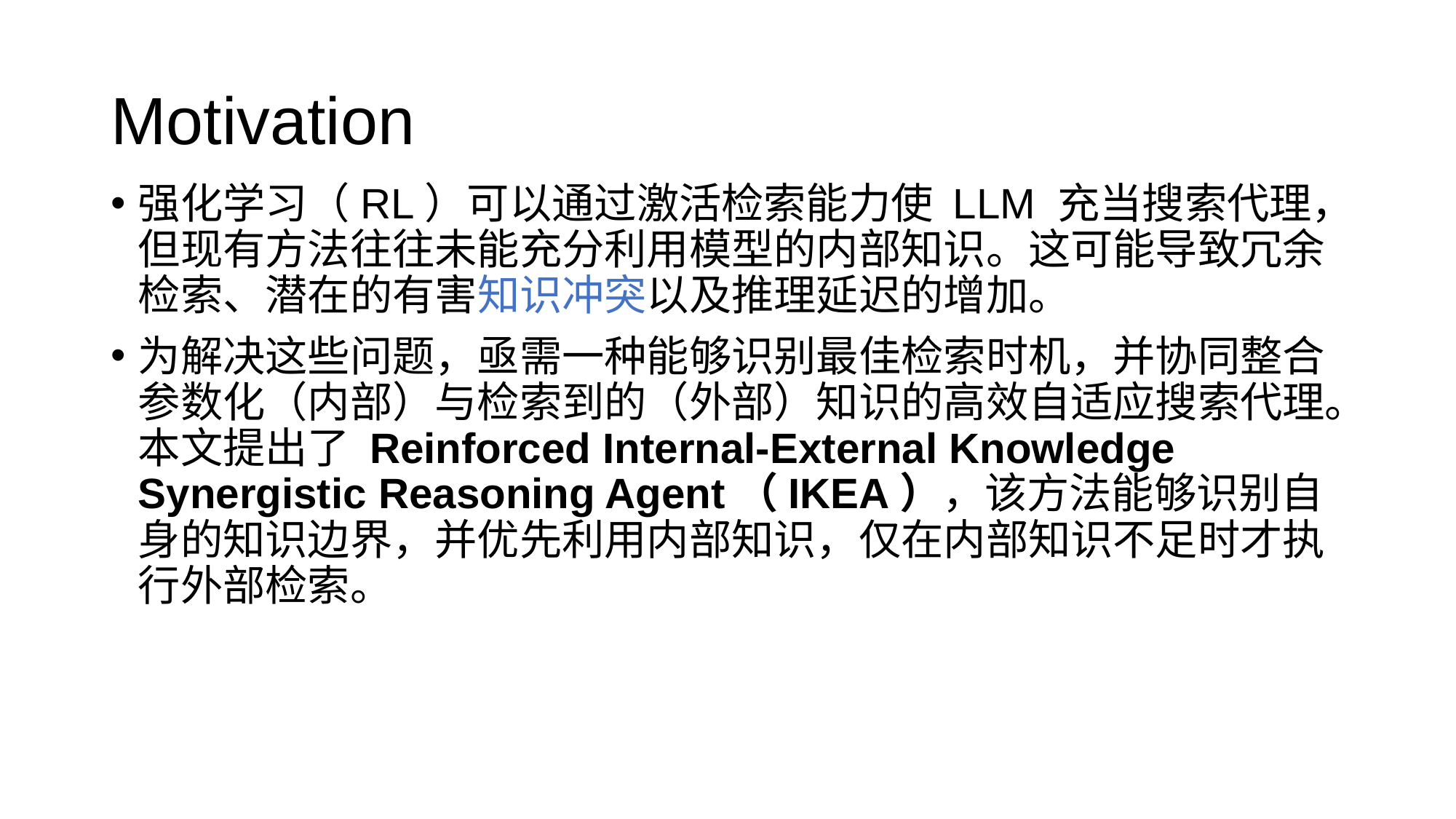

# Motivation
强化学习（RL）可以通过激活检索能力使 LLM 充当搜索代理，但现有方法往往未能充分利用模型的内部知识。这可能导致冗余检索、潜在的有害知识冲突以及推理延迟的增加。
为解决这些问题，亟需一种能够识别最佳检索时机，并协同整合参数化（内部）与检索到的（外部）知识的高效自适应搜索代理。本文提出了 Reinforced Internal-External Knowledge Synergistic Reasoning Agent（IKEA），该方法能够识别自身的知识边界，并优先利用内部知识，仅在内部知识不足时才执行外部检索。